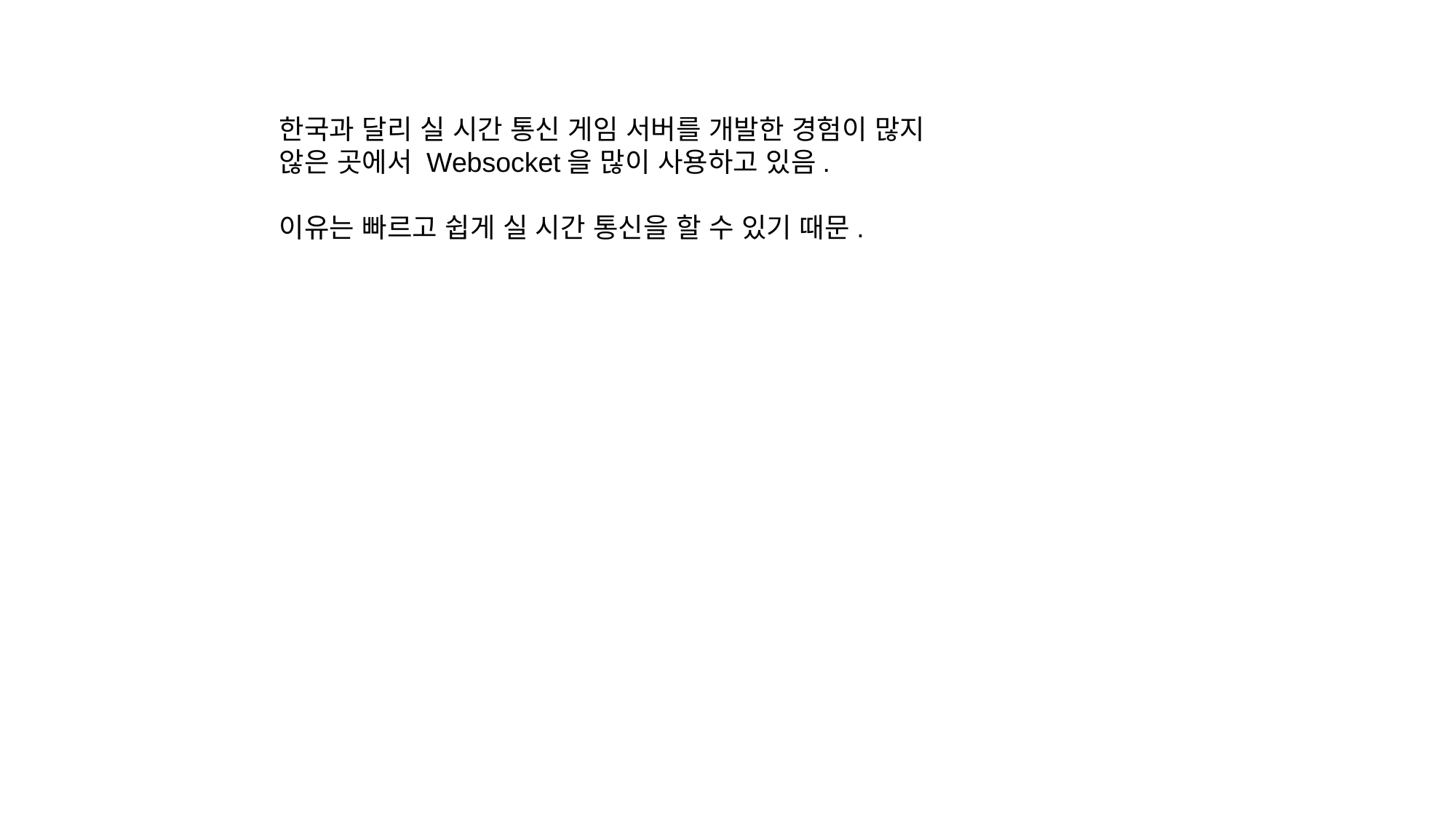

한국과 달리 실 시간 통신 게임 서버를 개발한 경험이 많지 않은 곳에서 Websocket을 많이 사용하고 있음.

이유는 빠르고 쉽게 실 시간 통신을 할 수 있기 때문.